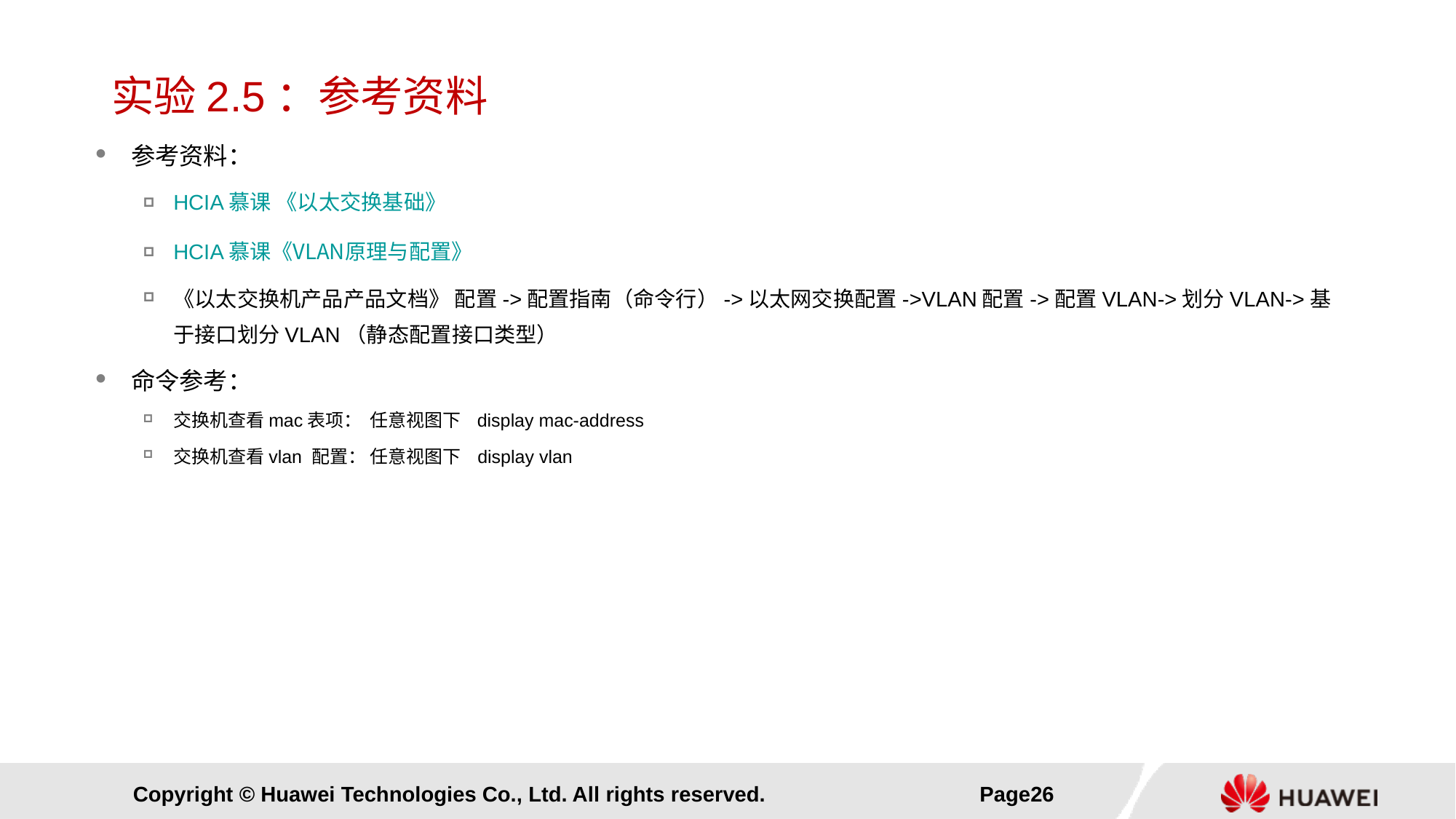

# 实验2.5：参考资料
参考资料：
HCIA 慕课 《以太交换基础》
HCIA 慕课《VLAN原理与配置》
《以太交换机产品产品文档》 配置->配置指南（命令行）->以太网交换配置->VLAN配置->配置VLAN->划分VLAN->基于接口划分VLAN（静态配置接口类型）
命令参考：
交换机查看mac表项：  任意视图下   display mac-address
交换机查看vlan 配置： 任意视图下   display vlan

Page26